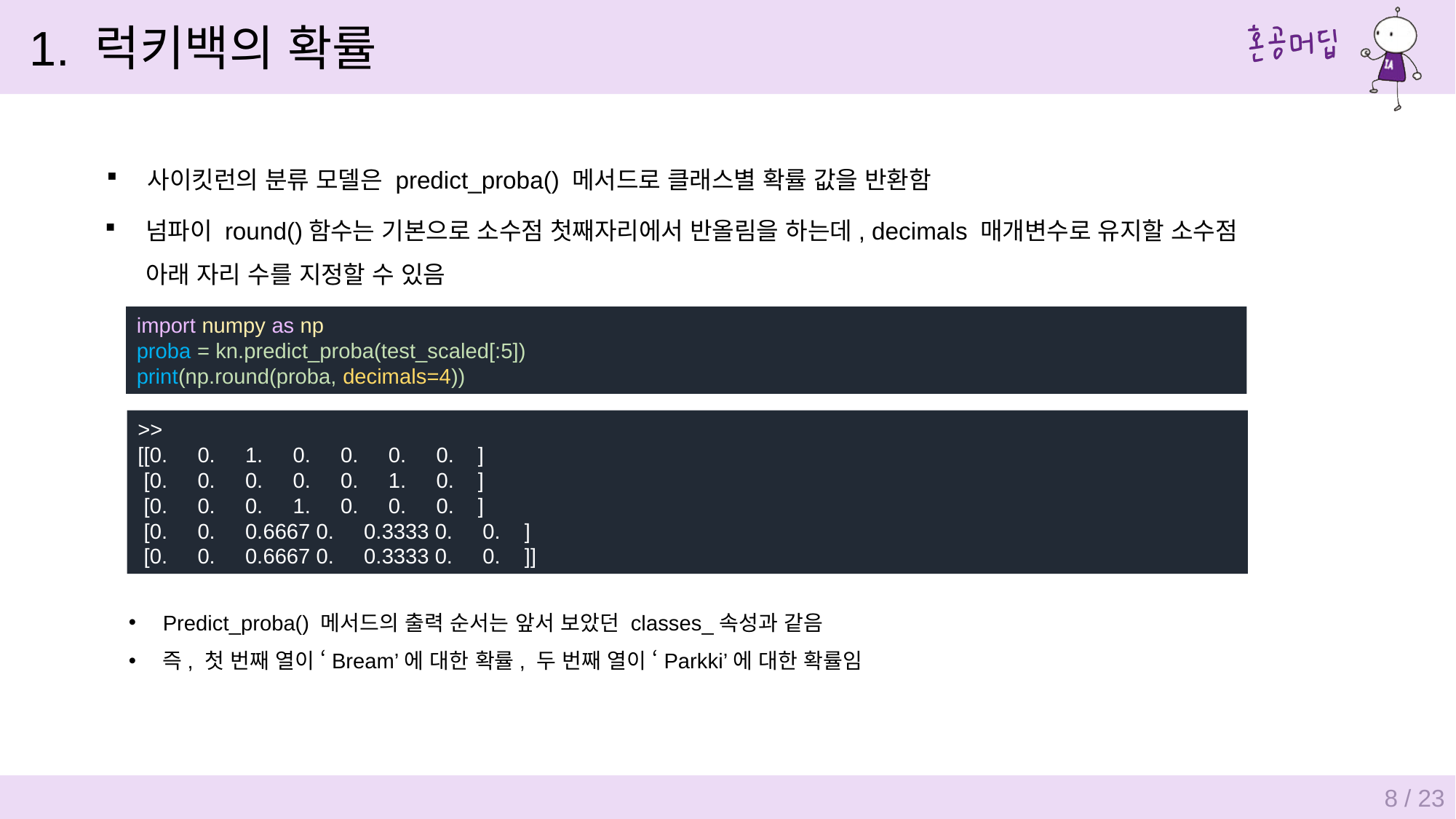

1. 럭키백의 확률
사이킷런의 분류 모델은 predict_proba() 메서드로 클래스별 확률 값을 반환함
넘파이 round()함수는 기본으로 소수점 첫째자리에서 반올림을 하는데, decimals 매개변수로 유지할 소수점
아래 자리 수를 지정할 수 있음
import numpy as np
proba = kn.predict_proba(test_scaled[:5])
print(np.round(proba, decimals=4))
>>
[[0.     0.     1.     0.     0.     0.     0.    ]
 [0.     0.     0.     0.     0.     1.     0.    ]
 [0.     0.     0.     1.     0.     0.     0.    ]
 [0.     0.     0.6667 0.     0.3333 0.     0.    ]
 [0.     0.     0.6667 0.     0.3333 0.     0.    ]]
Predict_proba() 메서드의 출력 순서는 앞서 보았던 classes_속성과 같음
즉, 첫 번째 열이 ‘Bream’에 대한 확률, 두 번째 열이 ‘Parkki’에 대한 확률임
8 / 23